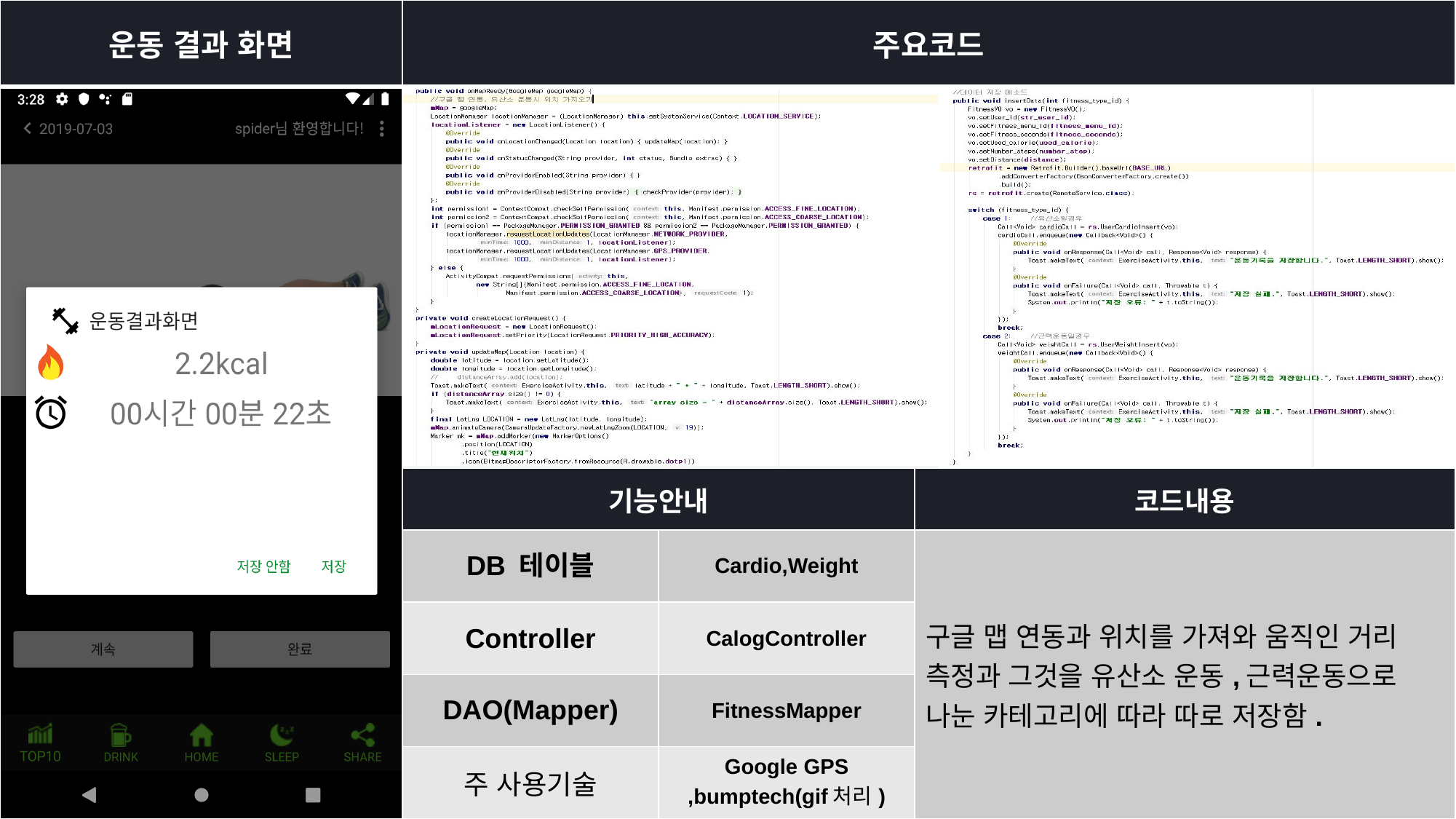

| 운동 결과 화면 | 주요코드 |  |  |  |
| --- | --- | --- | --- | --- |
|  |  |  |  |  |
|  | 기능안내 |  | 코드내용 |  |
|  | DB 테이블 | Cardio,Weight | 구글 맵 연동과 위치를 가져와 움직인 거리 측정과 그것을 유산소 운동,근력운동으로 나눈 카테고리에 따라 따로 저장함. |  |
|  | Controller | CalogController |  |  |
|  | DAO(Mapper) | FitnessMapper |  |  |
|  | 주 사용기술 | Google GPS ,bumptech(gif처리) |  |  |